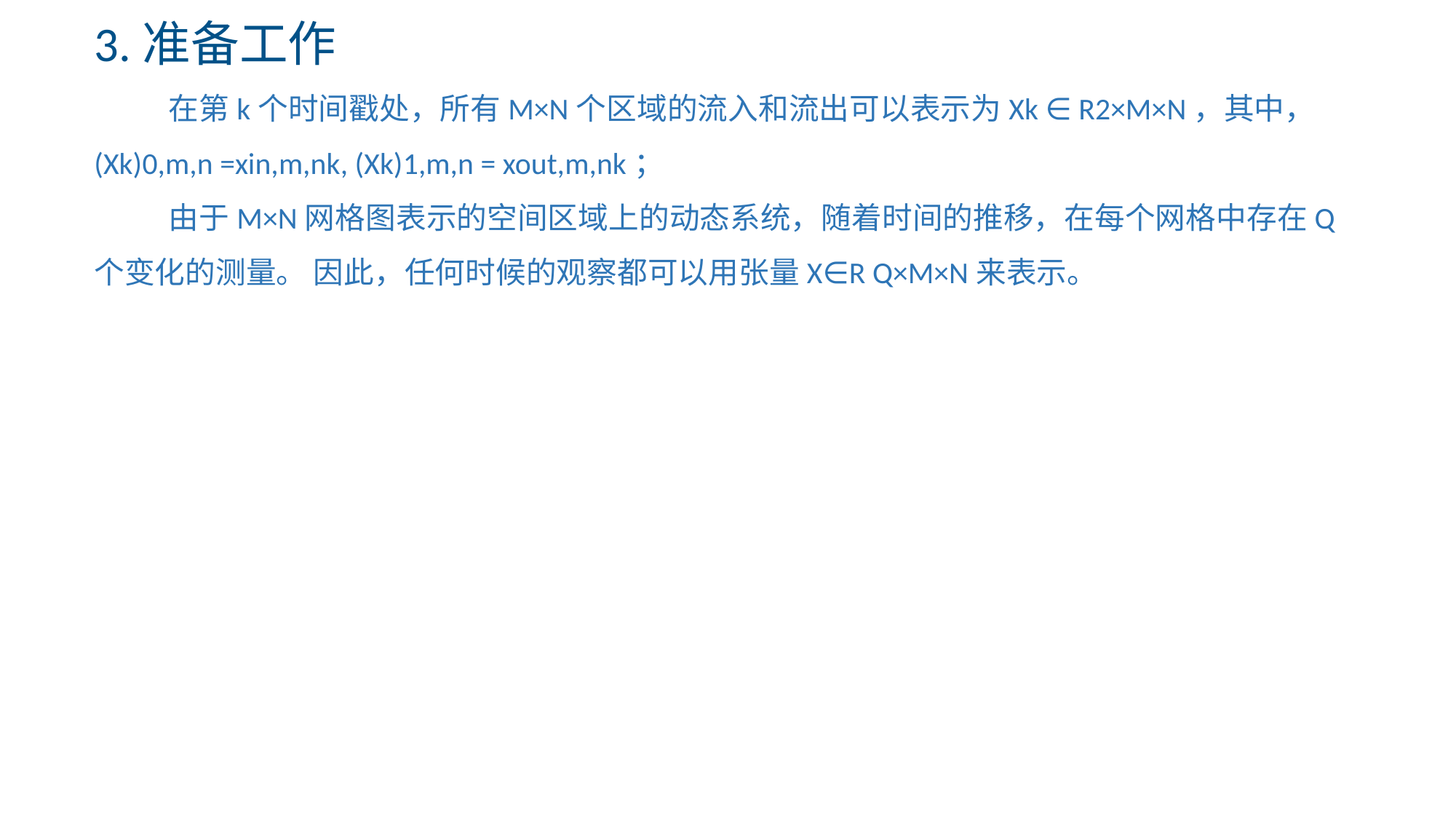

3.准备工作
          在第k个时间戳处，所有M×N个区域的流入和流出可以表示为Xk ∈ R2×M×N，其中， (Xk)0,m,n =xin,m,nk, (Xk)1,m,n = xout,m,nk；
          由于M×N网格图表示的空间区域上的动态系统，随着时间的推移，在每个网格中存在Q个变化的测量。 因此，任何时候的观察都可以用张量X∈R Q×M×N来表示。